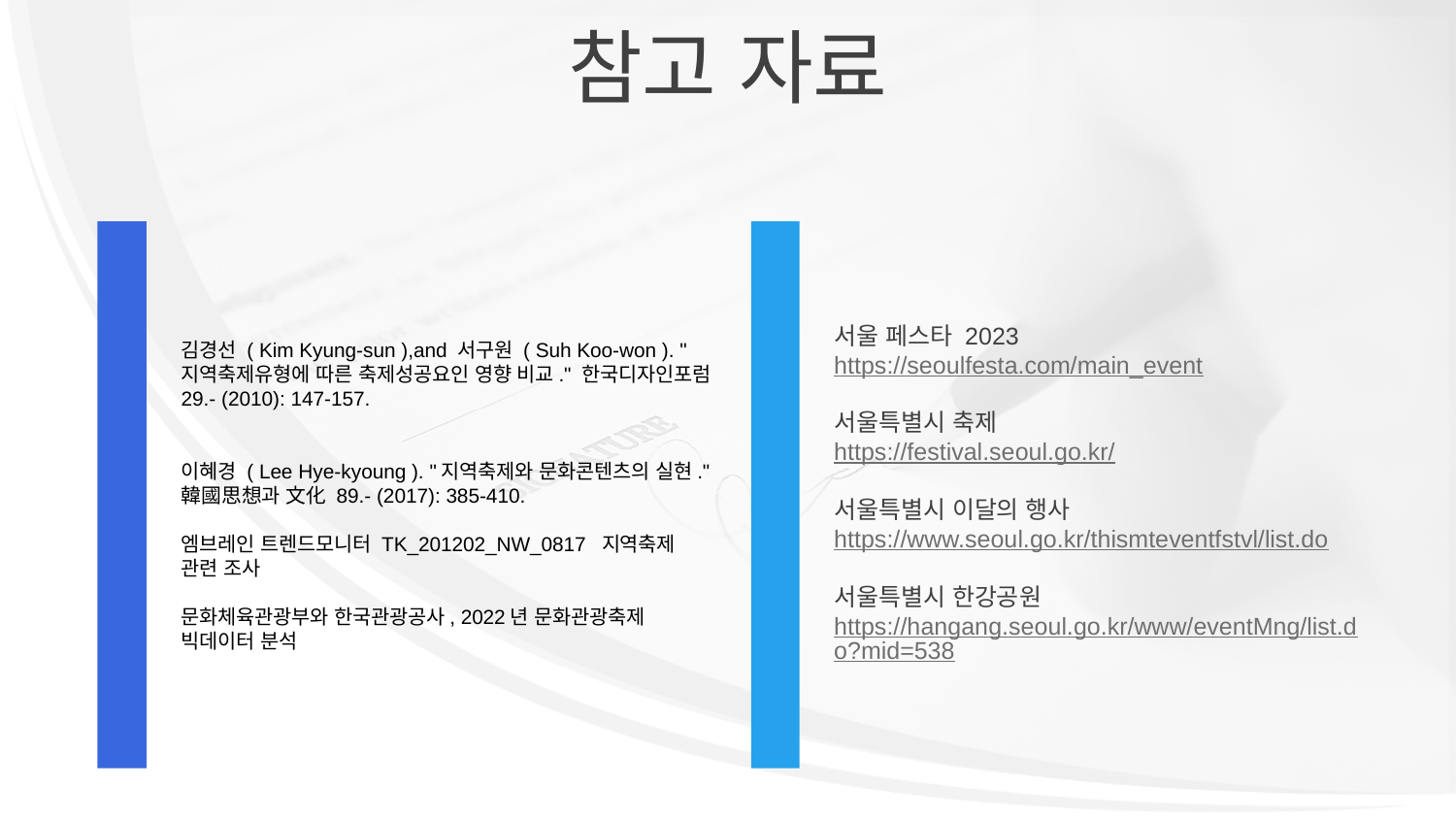

참고 자료
서울 페스타 2023
https://seoulfesta.com/main_event

서울특별시 축제
https://festival.seoul.go.kr/

서울특별시 이달의 행사
https://www.seoul.go.kr/thismteventfstvl/list.do

서울특별시 한강공원
https://hangang.seoul.go.kr/www/eventMng/list.do?mid=538

김경선 ( Kim Kyung-sun ),and 서구원 ( Suh Koo-won ). "지역축제유형에 따른 축제성공요인 영향 비교." 한국디자인포럼 29.- (2010): 147-157.

이혜경 ( Lee Hye-kyoung ). "지역축제와 문화콘텐츠의 실현." 韓國思想과 文化 89.- (2017): 385-410.

엠브레인 트렌드모니터 TK_201202_NW_0817  지역축제 관련 조사

문화체육관광부와 한국관광공사, 2022년 문화관광축제 빅데이터 분석